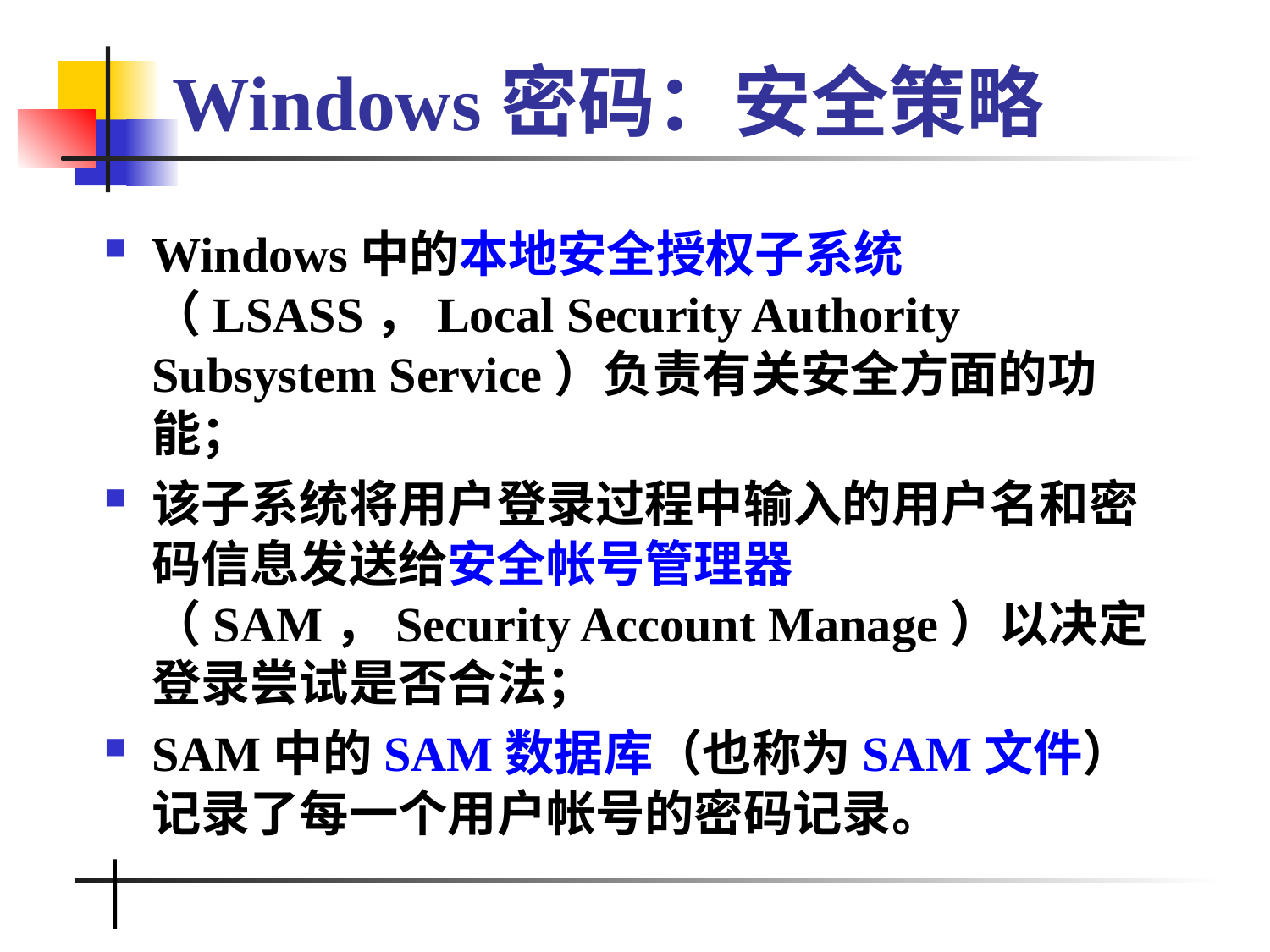

# Windows密码：安全策略
Windows中的本地安全授权子系统（LSASS，Local Security Authority Subsystem Service）负责有关安全方面的功能；
该子系统将用户登录过程中输入的用户名和密码信息发送给安全帐号管理器（SAM，Security Account Manage）以决定登录尝试是否合法；
SAM中的SAM数据库（也称为SAM文件）记录了每一个用户帐号的密码记录。